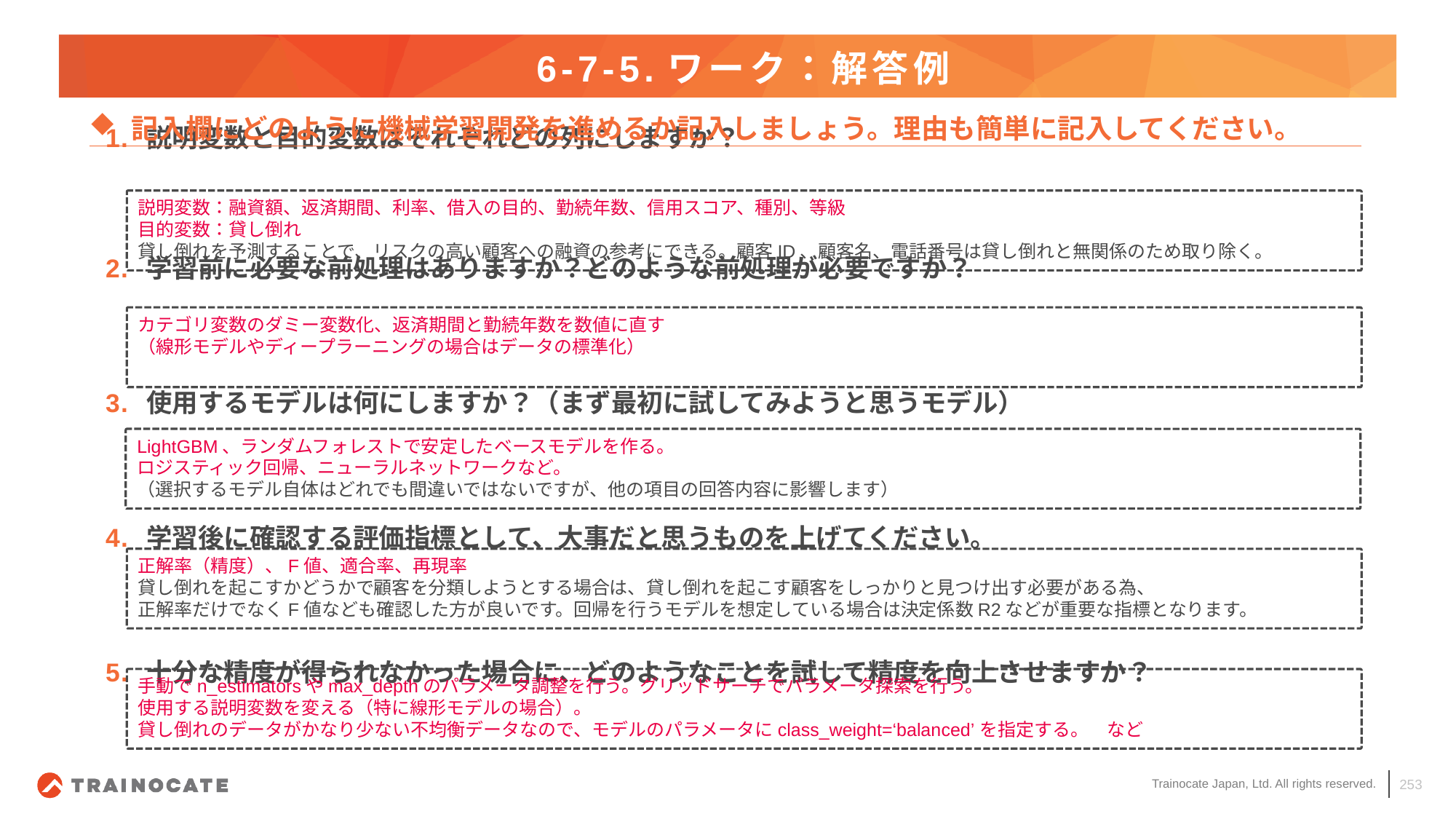

# 6-7-5.ワーク：解答例
記入欄にどのように機械学習開発を進めるか記入しましょう。理由も簡単に記入してください。
説明変数と目的変数はそれぞれどの列にしますか？
学習前に必要な前処理はありますか？どのような前処理が必要ですか？
使用するモデルは何にしますか？（まず最初に試してみようと思うモデル）
学習後に確認する評価指標として、大事だと思うものを上げてください。
十分な精度が得られなかった場合に、どのようなことを試して精度を向上させますか？
説明変数：融資額、返済期間、利率、借入の目的、勤続年数、信用スコア、種別、等級
目的変数：貸し倒れ
貸し倒れを予測することで、リスクの高い顧客への融資の参考にできる。顧客ID、顧客名、電話番号は貸し倒れと無関係のため取り除く。
カテゴリ変数のダミー変数化、返済期間と勤続年数を数値に直す
（線形モデルやディープラーニングの場合はデータの標準化）
LightGBM、ランダムフォレストで安定したベースモデルを作る。
ロジスティック回帰、ニューラルネットワークなど。
（選択するモデル自体はどれでも間違いではないですが、他の項目の回答内容に影響します）
正解率（精度）、F値、適合率、再現率
貸し倒れを起こすかどうかで顧客を分類しようとする場合は、貸し倒れを起こす顧客をしっかりと見つけ出す必要がある為、
正解率だけでなくF値なども確認した方が良いです。回帰を行うモデルを想定している場合は決定係数R2などが重要な指標となります。
手動でn_estimatorsやmax_depthのパラメータ調整を行う。グリッドサーチでパラメータ探索を行う。
使用する説明変数を変える（特に線形モデルの場合）。
貸し倒れのデータがかなり少ない不均衡データなので、モデルのパラメータにclass_weight=‘balanced’を指定する。　など
253